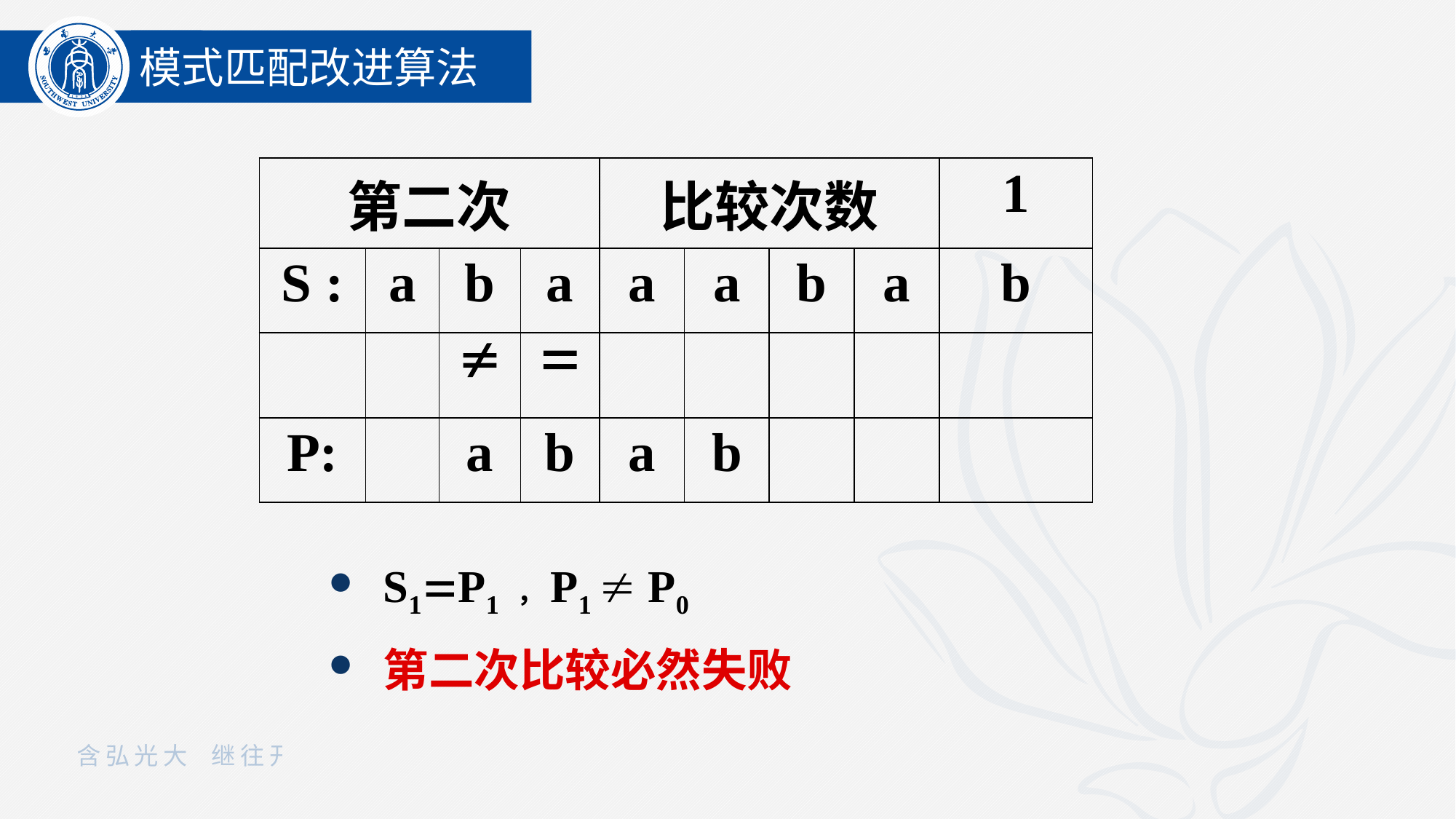

模式匹配改进算法
| 第二次 |  |  |  | 比较次数 |  |  |  | 1 |
| --- | --- | --- | --- | --- | --- | --- | --- | --- |
| S : | a | b | a | a | a | b | a | b |
|  |  | ≠ | = |  |  |  |  |  |
| P: |  | a | b | a | b |  |  |  |

S1=P1 ，P1 ≠ P0
第二次比较必然失败